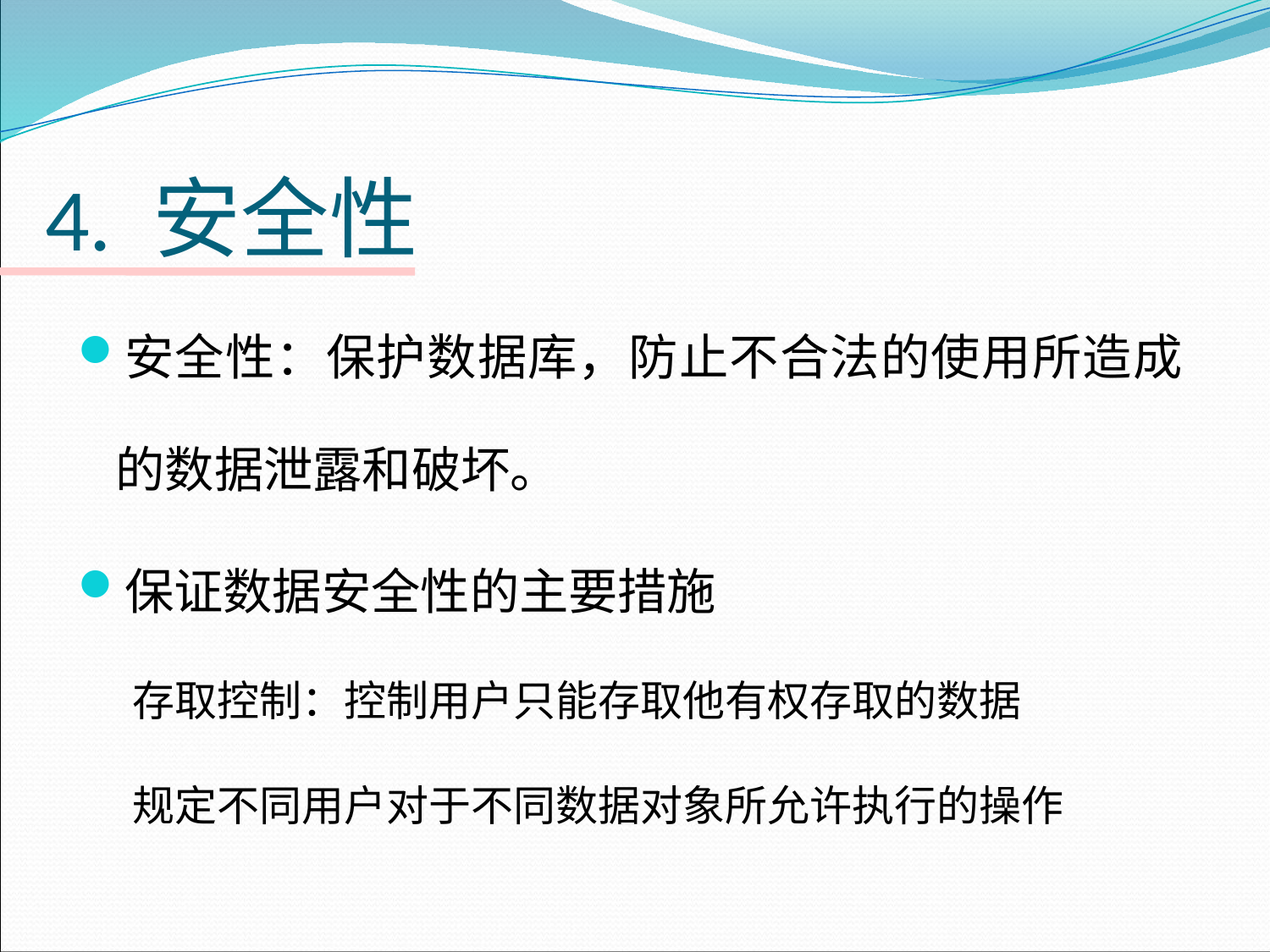

# 4. 安全性
安全性：保护数据库，防止不合法的使用所造成的数据泄露和破坏。
保证数据安全性的主要措施
存取控制：控制用户只能存取他有权存取的数据
规定不同用户对于不同数据对象所允许执行的操作

459